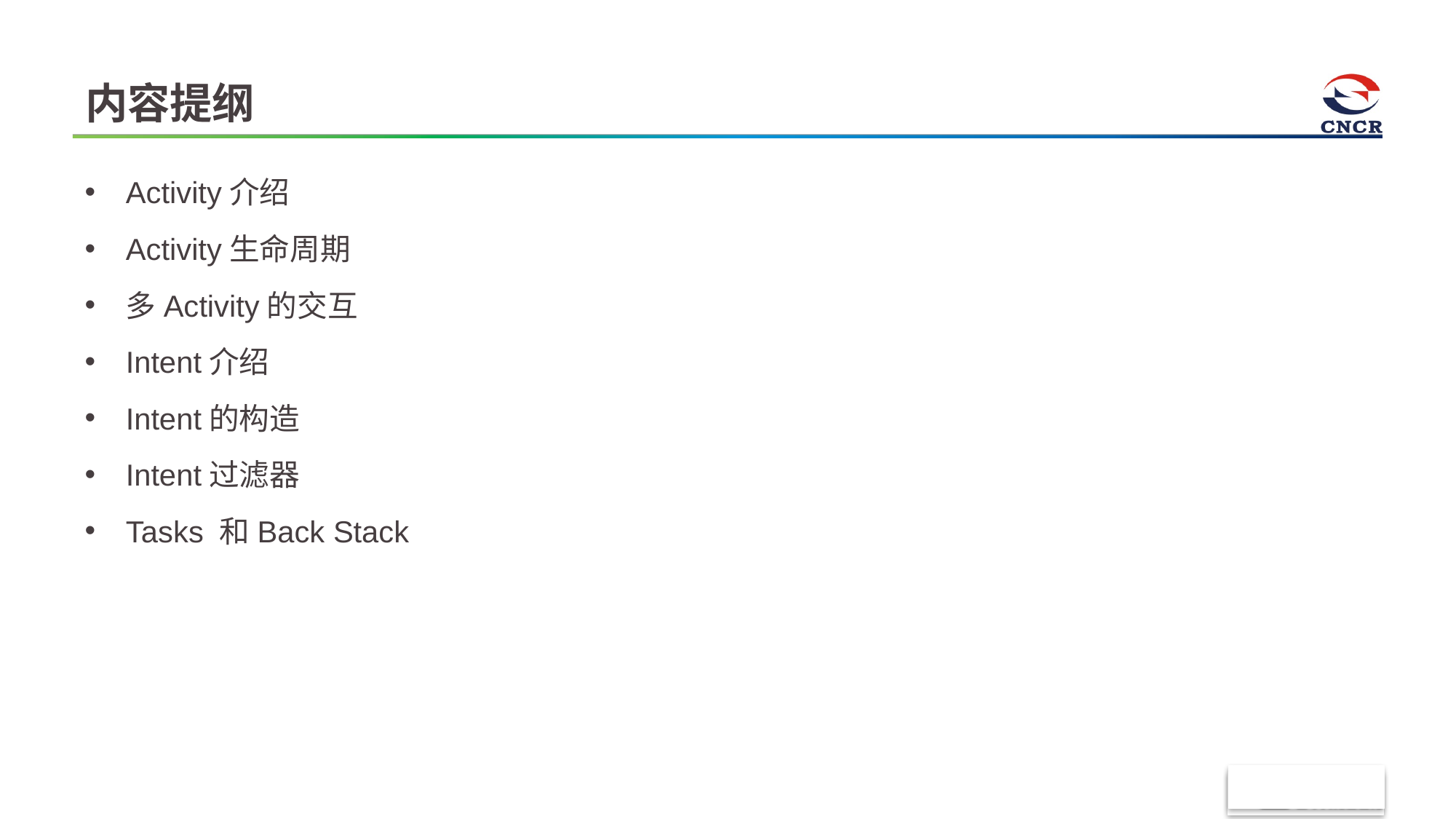

# 内容提纲
Activity介绍
Activity生命周期
多Activity的交互
Intent介绍
Intent的构造
Intent过滤器
Tasks 和Back Stack